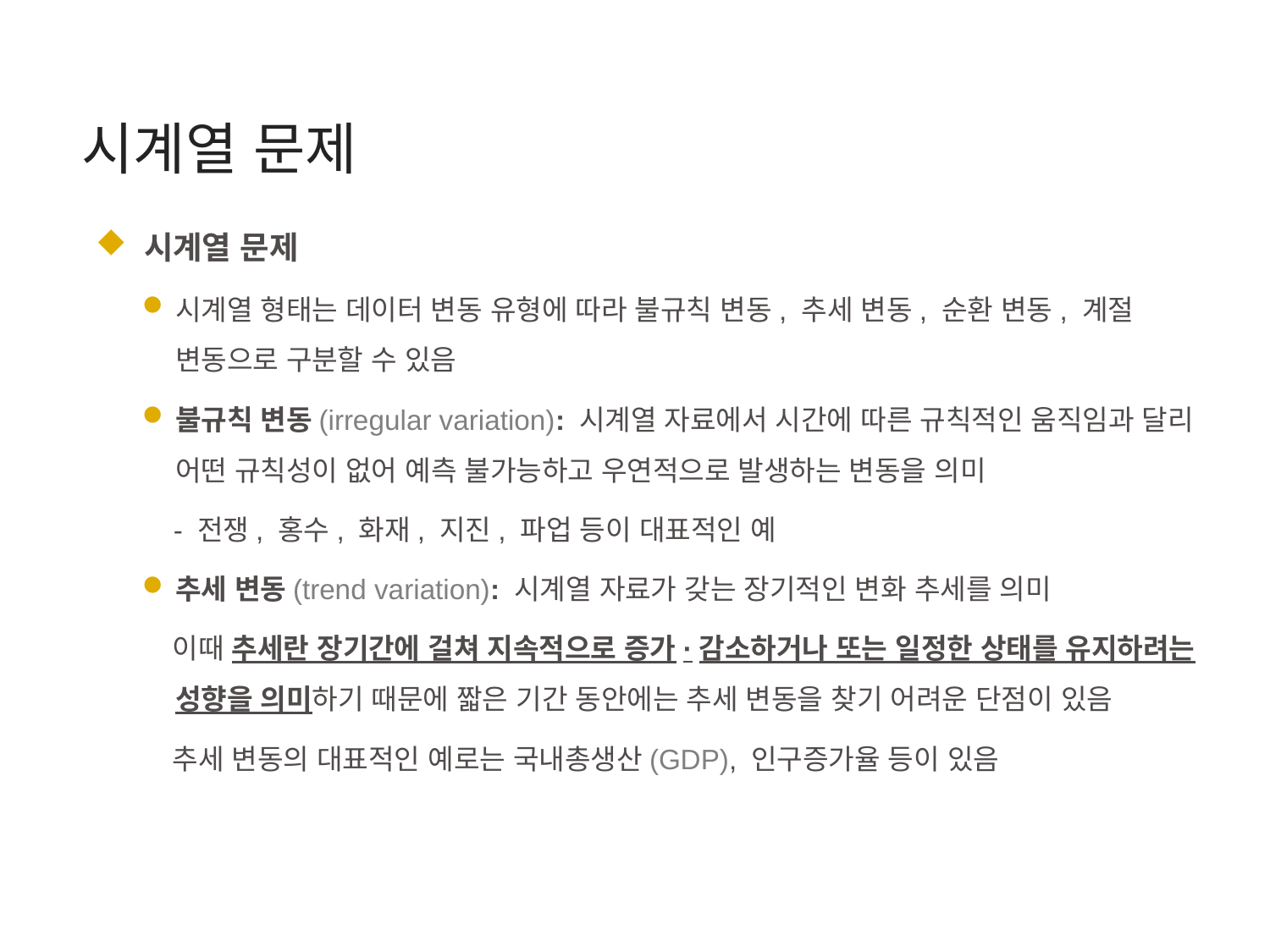

시계열 문제
 시계열 문제
시계열 형태는 데이터 변동 유형에 따라 불규칙 변동, 추세 변동, 순환 변동, 계절 변동으로 구분할 수 있음
불규칙 변동(irregular variation): 시계열 자료에서 시간에 따른 규칙적인 움직임과 달리 어떤 규칙성이 없어 예측 불가능하고 우연적으로 발생하는 변동을 의미
    - 전쟁, 홍수, 화재, 지진, 파업 등이 대표적인 예
추세 변동(trend variation): 시계열 자료가 갖는 장기적인 변화 추세를 의미
   이때 추세란 장기간에 걸쳐 지속적으로 증가·감소하거나 또는 일정한 상태를 유지하려는 성향을 의미하기 때문에 짧은 기간 동안에는 추세 변동을 찾기 어려운 단점이 있음
   추세 변동의 대표적인 예로는 국내총생산(GDP), 인구증가율 등이 있음